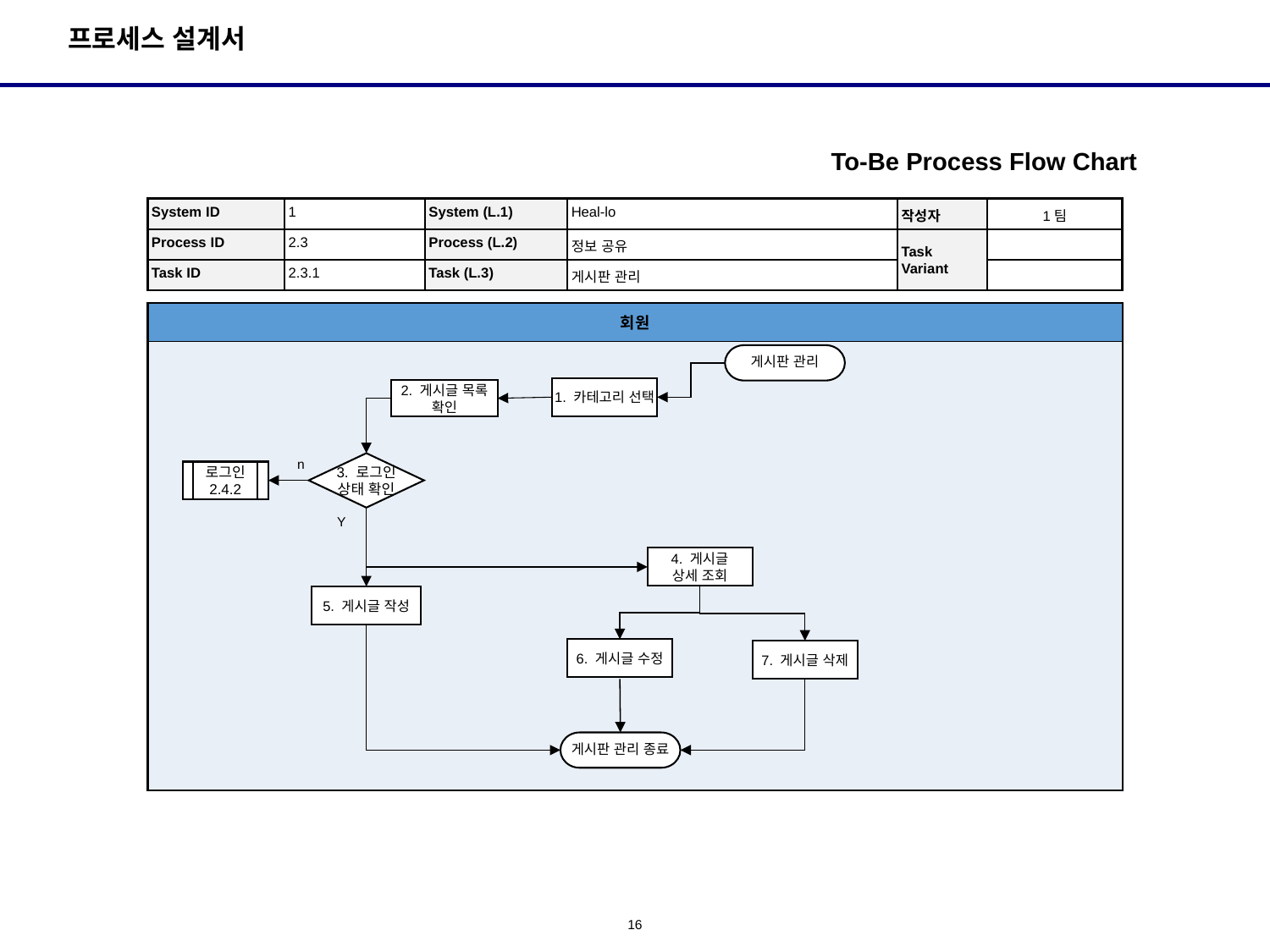

To-Be Process Flow Chart
| System ID | 1 | System (L.1) | Heal-lo | 작성자 | 1팀 |
| --- | --- | --- | --- | --- | --- |
| Process ID | 2.3 | Process (L.2) | 정보 공유 | Task Variant |  |
| Task ID | 2.3.1 | Task (L.3) | 게시판 관리 |  |  |
| 회원 |
| --- |
|  |
게시판 관리
1. 카테고리 선택
2. 게시글 목록 확인
n
3. 로그인
상태 확인
로그인
2.4.2
Y
4. 게시글
상세 조회
5. 게시글 작성
6. 게시글 수정
7. 게시글 삭제

게시판 관리 종료